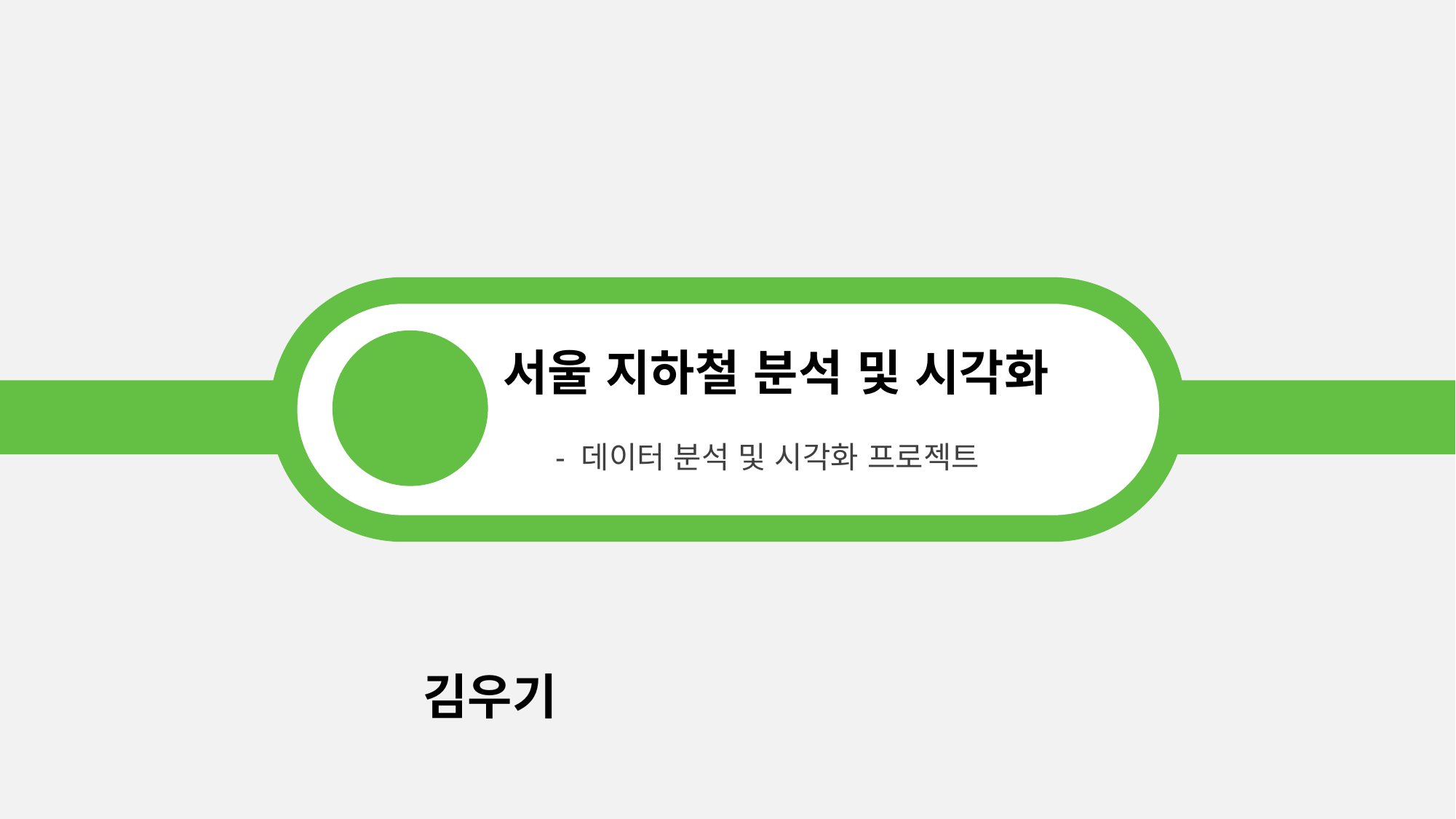

서울 지하철 분석 및 시각화

- 데이터 분석 및 시각화 프로젝트
김우기